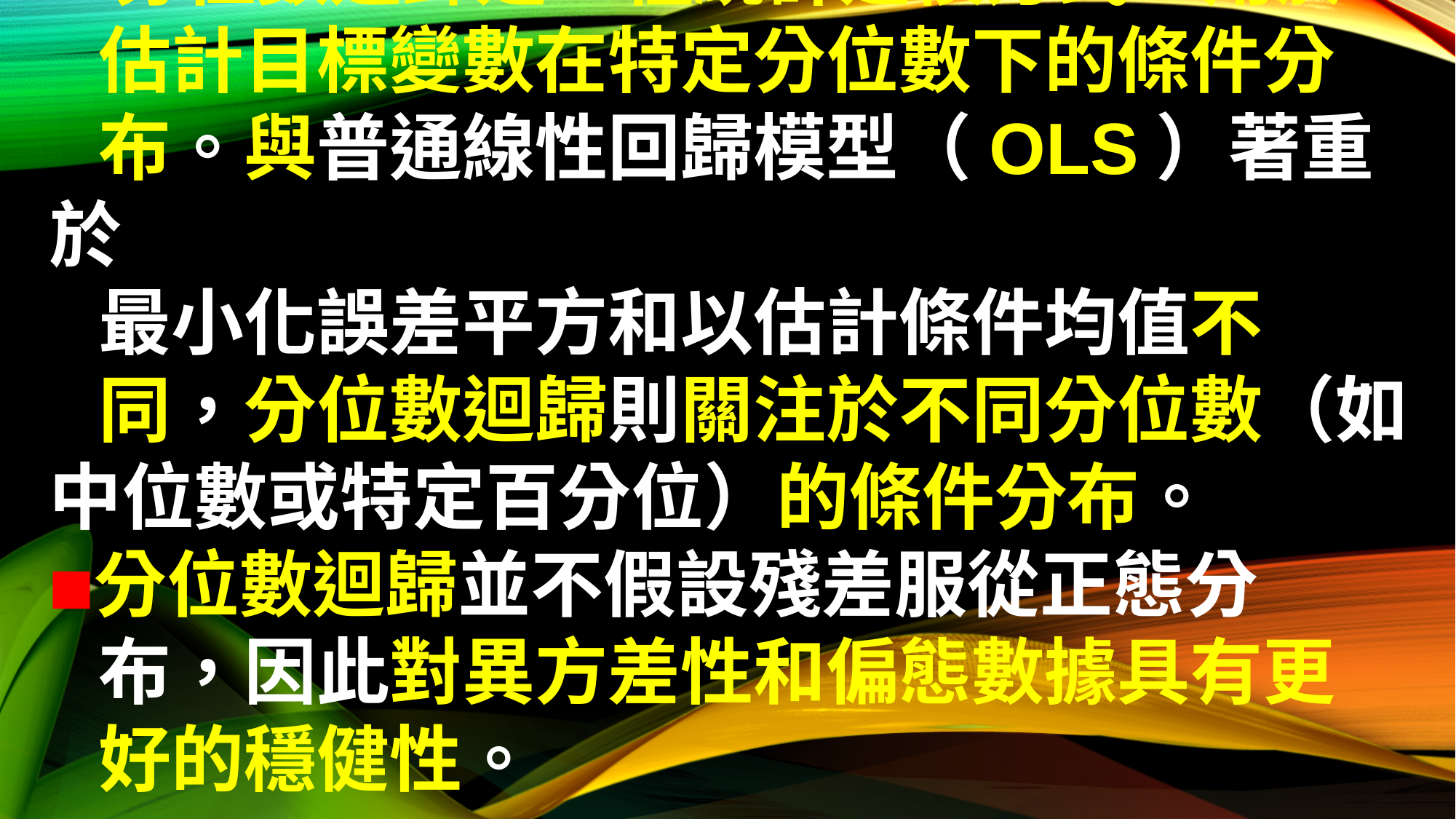

# ◼︎分位數迴歸是一種統計建模方式，用於 估計目標變數在特定分位數下的條件分 布。與普通線性回歸模型（OLS）著重於 最小化誤差平方和以估計條件均值不 同，分位數迴歸則關注於不同分位數（如中位數或特定百分位）的條件分布。 ◼︎分位數迴歸並不假設殘差服從正態分 布，因此對異方差性和偏態數據具有更 好的穩健性。